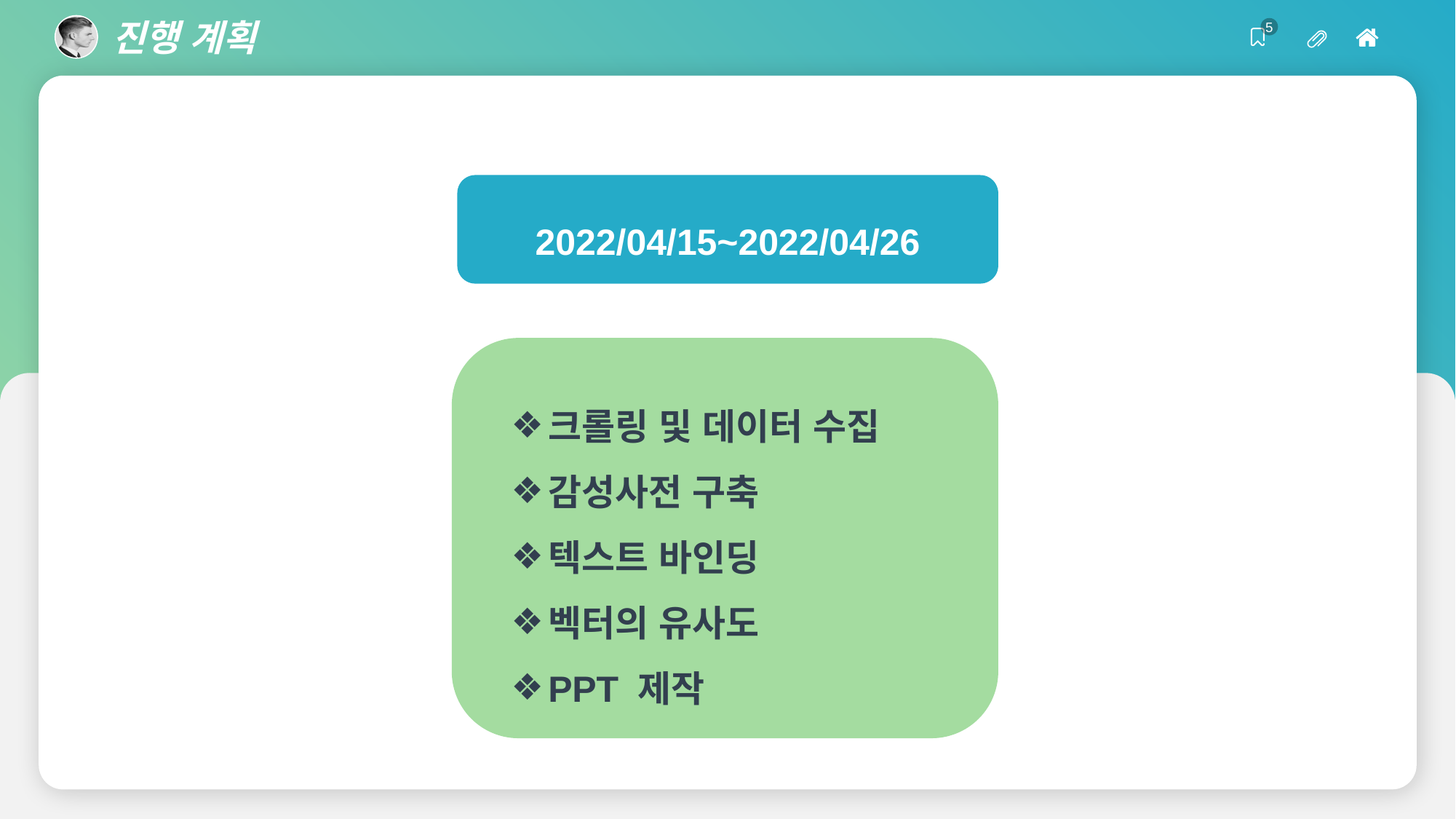

진행 계획

5

2022/04/15~2022/04/26

크롤링 및 데이터 수집
감성사전 구축
텍스트 바인딩
벡터의 유사도
PPT 제작